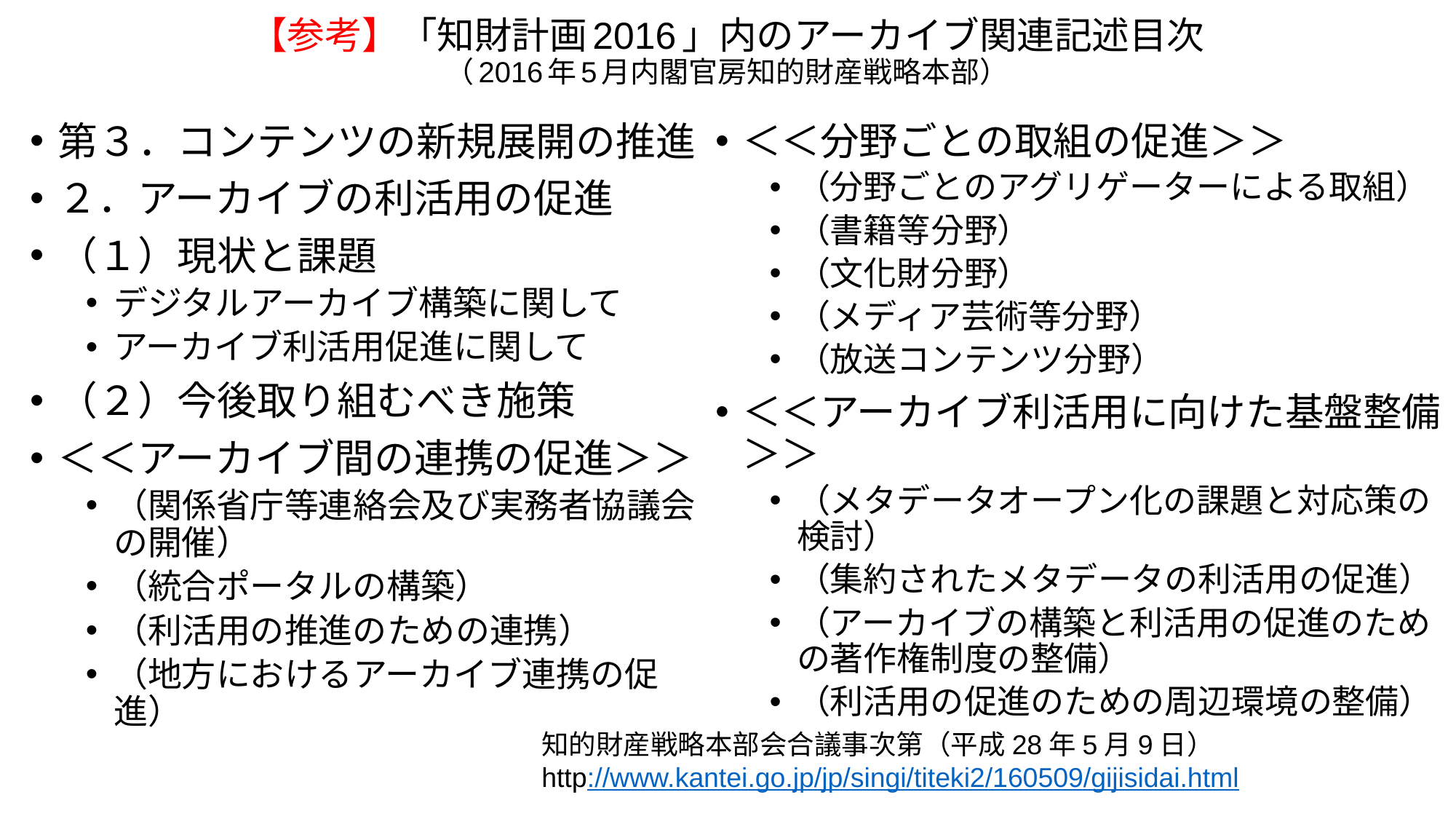

# 【参考】「知財計画2016」内のアーカイブ関連記述目次 （2016年5月内閣官房知的財産戦略本部）
第３．コンテンツの新規展開の推進
２．アーカイブの利活用の促進
（１）現状と課題
デジタルアーカイブ構築に関して
アーカイブ利活用促進に関して
（２）今後取り組むべき施策
＜＜アーカイブ間の連携の促進＞＞
（関係省庁等連絡会及び実務者協議会の開催）
（統合ポータルの構築）
（利活用の推進のための連携）
（地方におけるアーカイブ連携の促進）

＜＜分野ごとの取組の促進＞＞
（分野ごとのアグリゲーターによる取組）
（書籍等分野）
（文化財分野）
（メディア芸術等分野）
（放送コンテンツ分野）
＜＜アーカイブ利活用に向けた基盤整備＞＞
（メタデータオープン化の課題と対応策の検討）
（集約されたメタデータの利活用の促進）
（アーカイブの構築と利活用の促進のための著作権制度の整備）
（利活用の促進のための周辺環境の整備）
知的財産戦略本部会合議事次第（平成28年5月9日）
http://www.kantei.go.jp/jp/singi/titeki2/160509/gijisidai.html